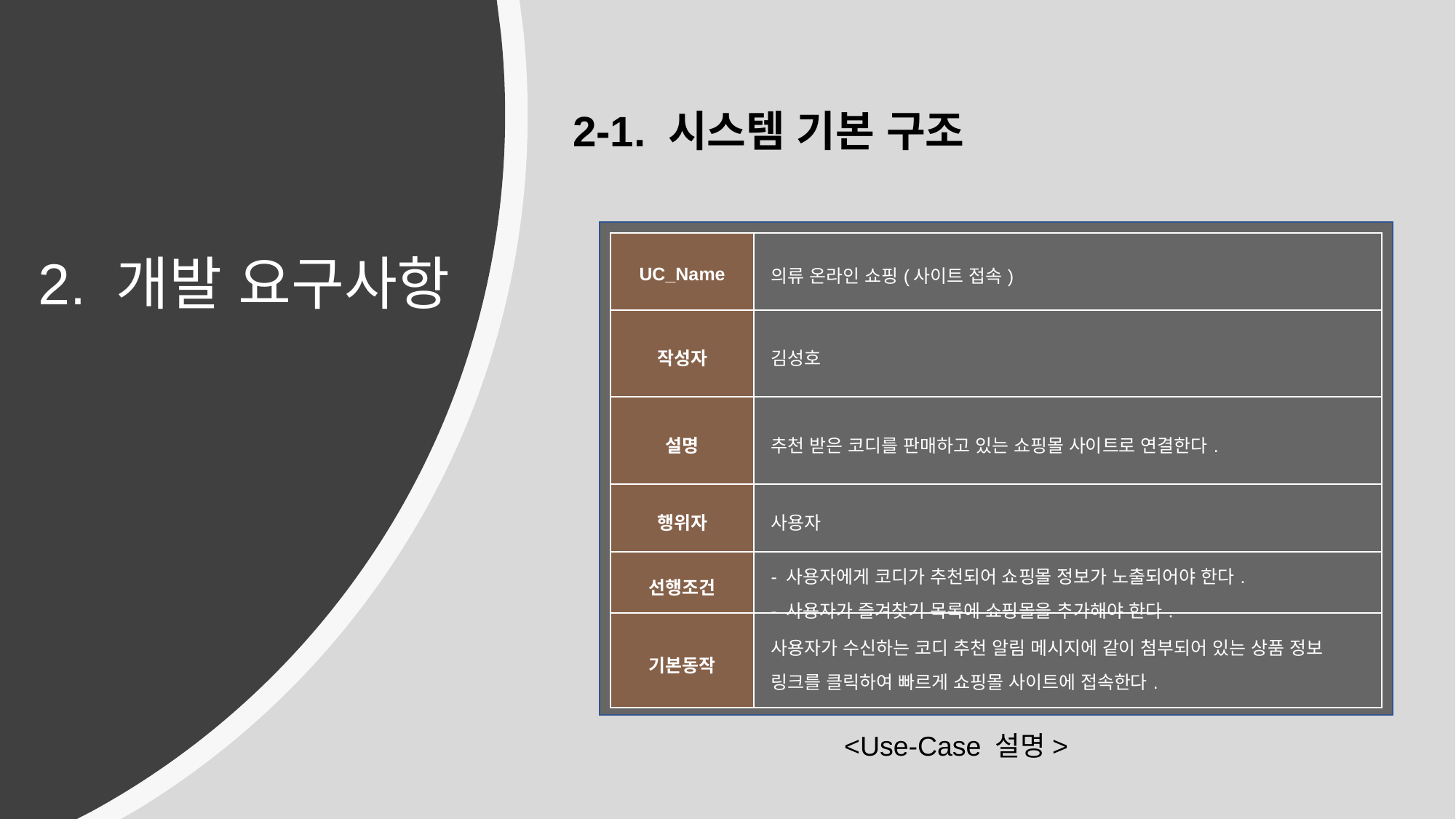

2-1. 시스템 기본 구조
2. 개발 요구사항

| UC\_Name | 의류 온라인 쇼핑(사이트 접속) |
| --- | --- |
| 작성자 | 김성호 |
| 설명 | 추천 받은 코디를 판매하고 있는 쇼핑몰 사이트로 연결한다. |
| 행위자 | 사용자 |
| 선행조건 | - 사용자에게 코디가 추천되어 쇼핑몰 정보가 노출되어야 한다. - 사용자가 즐겨찾기 목록에 쇼핑몰을 추가해야 한다. |
| 기본동작 | 사용자가 수신하는 코디 추천 알림 메시지에 같이 첨부되어 있는 상품 정보 링크를 클릭하여 빠르게 쇼핑몰 사이트에 접속한다. |
<Use-Case 설명>